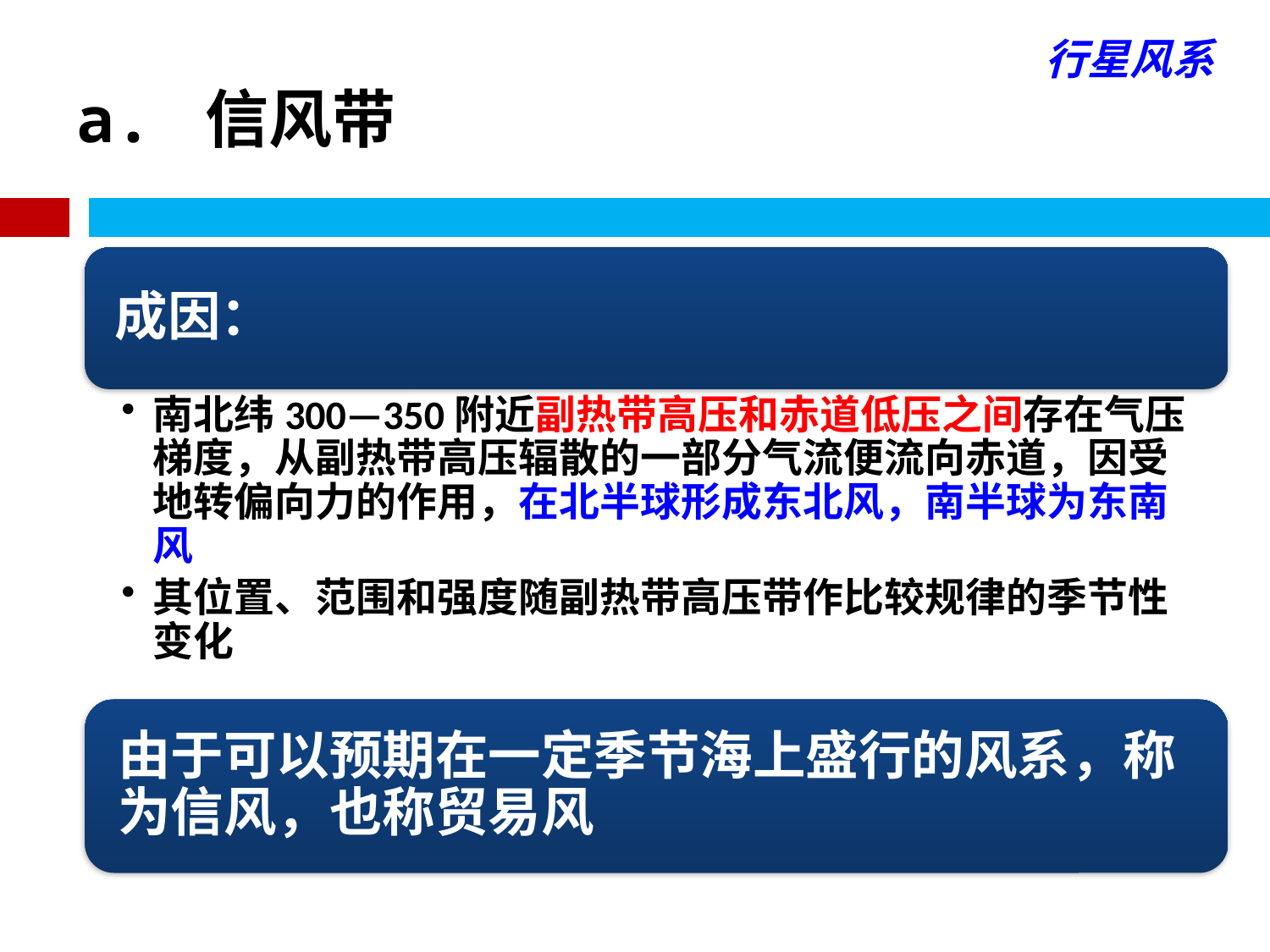

行星风系
# a. 信风带
成因：
南北纬300—350附近副热带高压和赤道低压之间存在气压梯度，从副热带高压辐散的一部分气流便流向赤道，因受地转偏向力的作用，在北半球形成东北风，南半球为东南风
其位置、范围和强度随副热带高压带作比较规律的季节性变化
由于可以预期在一定季节海上盛行的风系，称为信风，也称贸易风